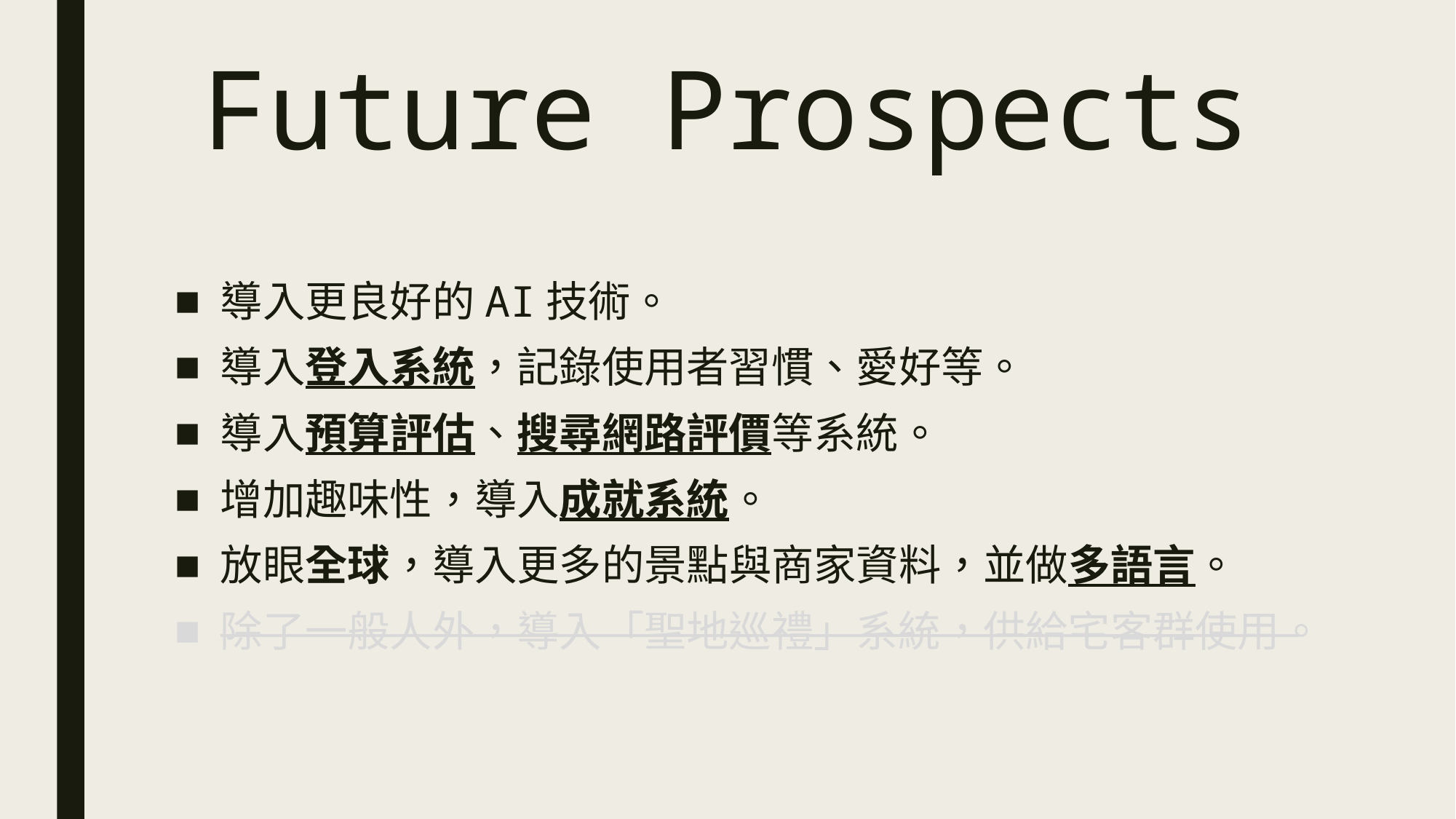

# Future Prospects
導入更良好的AI技術。
導入登入系統，記錄使用者習慣、愛好等。
導入預算評估、搜尋網路評價等系統。
增加趣味性，導入成就系統。
放眼全球，導入更多的景點與商家資料，並做多語言。
除了一般人外，導入「聖地巡禮」系統，供給宅客群使用。